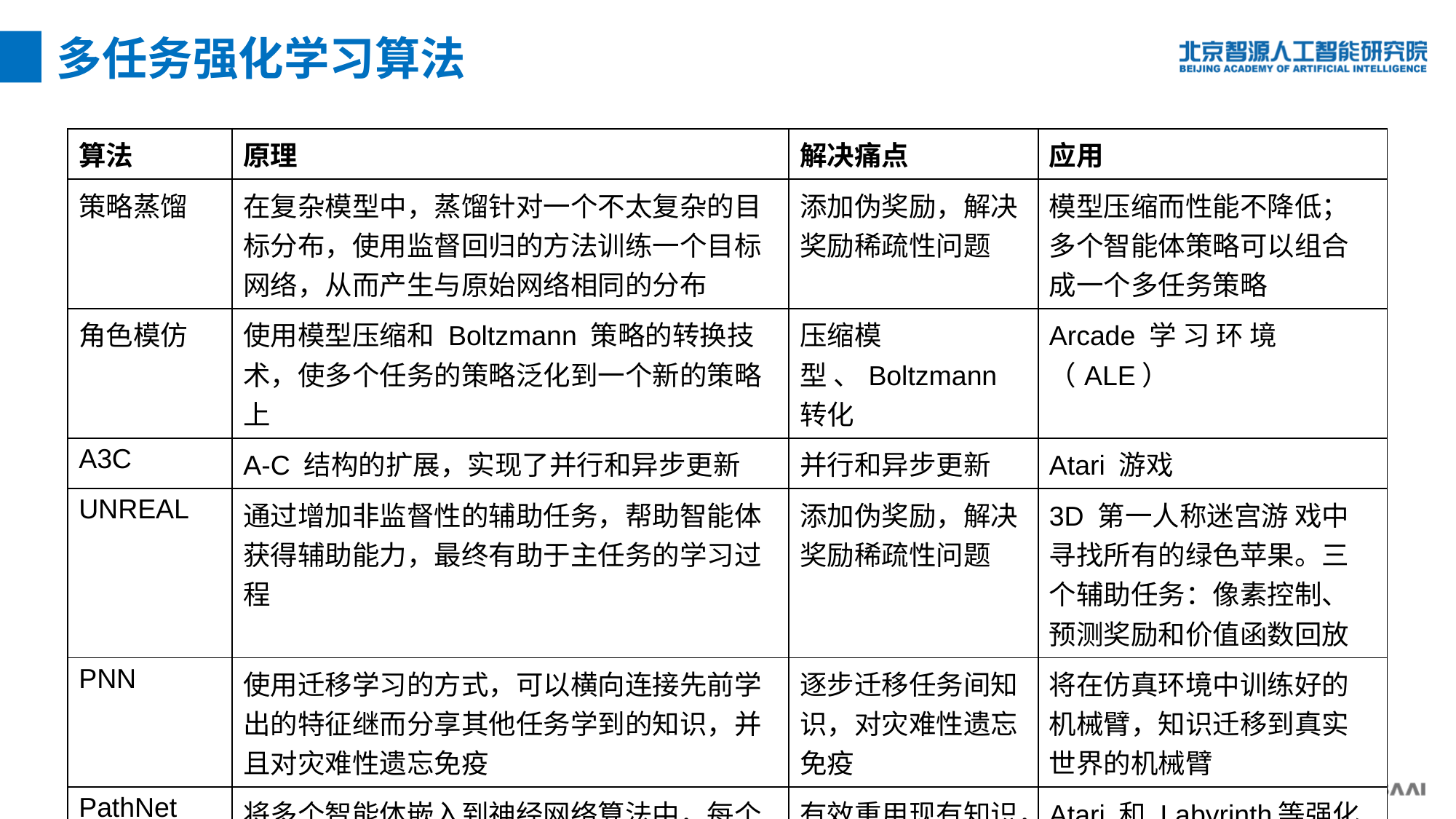

多任务强化学习算法
| 算法 | 原理 | 解决痛点 | 应用 |
| --- | --- | --- | --- |
| 策略蒸馏 | 在复杂模型中，蒸馏针对一个不太复杂的目标分布，使用监督回归的方法训练一个目标网络，从而产生与原始网络相同的分布 | 添加伪奖励，解决奖励稀疏性问题 | 模型压缩而性能不降低；多个智能体策略可以组合成一个多任务策略 |
| 角色模仿 | 使用模型压缩和 Boltzmann 策略的转换技术，使多个任务的策略泛化到一个新的策略上 | 压缩模型 、Boltzmann转化 | Arcade 学 习 环 境 （ALE） |
| A3C | A-C 结构的扩展，实现了并行和异步更新 | 并行和异步更新 | Atari 游戏 |
| UNREAL | 通过增加非监督性的辅助任务，帮助智能体获得辅助能力，最终有助于主任务的学习过程 | 添加伪奖励，解决奖励稀疏性问题 | 3D 第一人称迷宫游 戏中寻找所有的绿色苹果。三个辅助任务：像素控制、 预测奖励和价值函数回放 |
| PNN | 使用迁移学习的方式，可以横向连接先前学出的特征继而分享其他任务学到的知识，并且对灾难性遗忘免疫 | 逐步迁移任务间知识，对灾难性遗忘免疫 | 将在仿真环境中训练好的机械臂，知识迁移到真实世界的机械臂 |
| PathNet | 将多个智能体嵌入到神经网络算法中，每个智能体在学习新任务时决 定网络的哪些部分重用 | 有效重用现有知识，而不是从头开始学习 | Atari 和 Labyrinth等强化学习任务的知识迁移 |
42